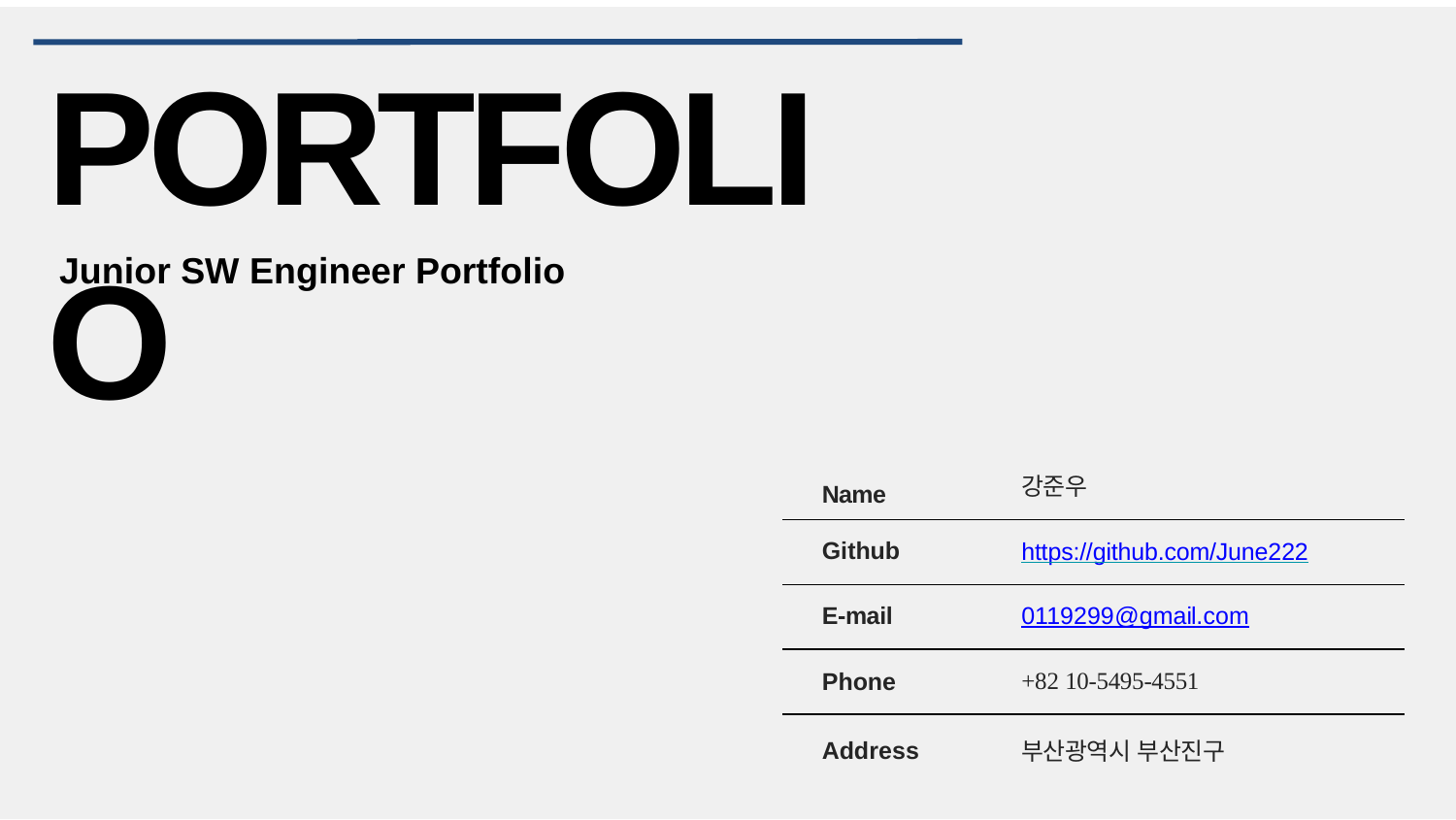

# PORTFOLIO
Junior SW Engineer Portfolio
강준우
Name
Github
https://github.com/June222
E-mail
0119299@gmail.com
+82 10-5495-4551
Phone
Address
부산광역시 부산진구